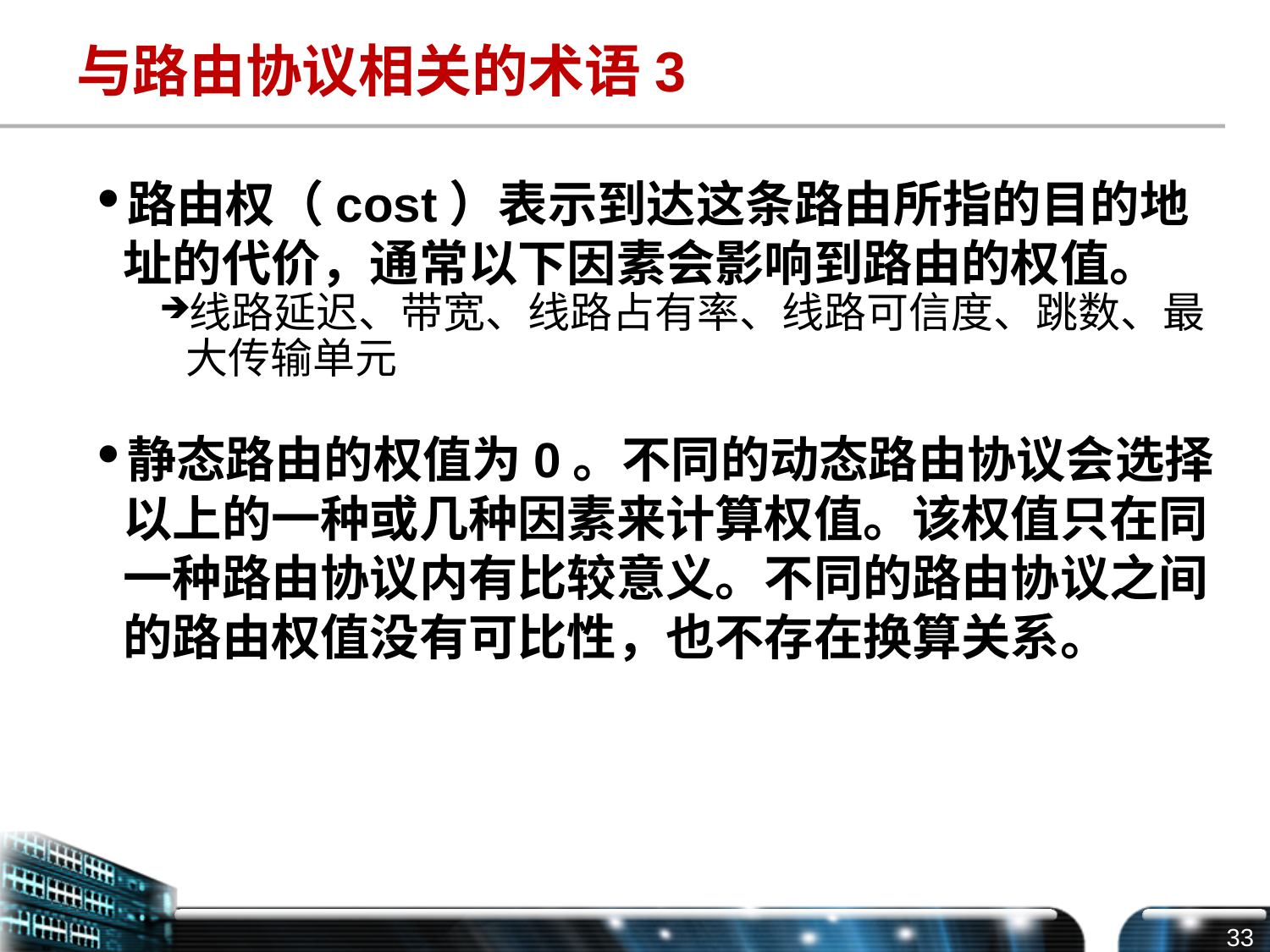

# 与路由协议相关的术语3
路由权（cost）表示到达这条路由所指的目的地址的代价，通常以下因素会影响到路由的权值。
线路延迟、带宽、线路占有率、线路可信度、跳数、最大传输单元

静态路由的权值为0。不同的动态路由协议会选择以上的一种或几种因素来计算权值。该权值只在同一种路由协议内有比较意义。不同的路由协议之间的路由权值没有可比性，也不存在换算关系。